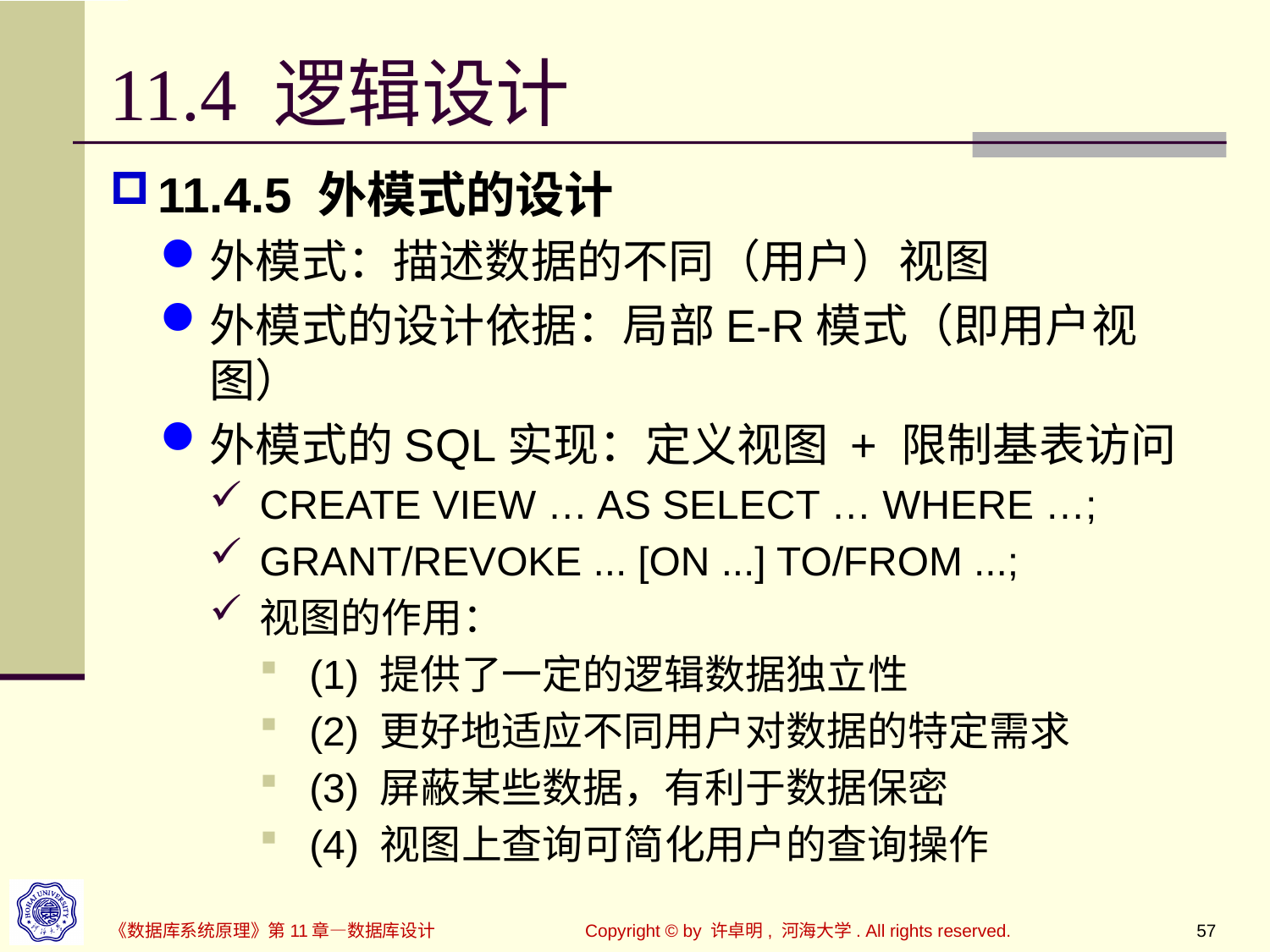

# 11.4 逻辑设计
11.4.5 外模式的设计
外模式：描述数据的不同（用户）视图
外模式的设计依据：局部E-R模式（即用户视图）
外模式的SQL实现：定义视图 + 限制基表访问
CREATE VIEW … AS SELECT … WHERE …;
GRANT/REVOKE ... [ON ...] TO/FROM ...;
视图的作用：
(1) 提供了一定的逻辑数据独立性
(2) 更好地适应不同用户对数据的特定需求
(3) 屏蔽某些数据，有利于数据保密
(4) 视图上查询可简化用户的查询操作

Copyright © by 许卓明, 河海大学. All rights reserved.
57
《数据库系统原理》第11章—数据库设计